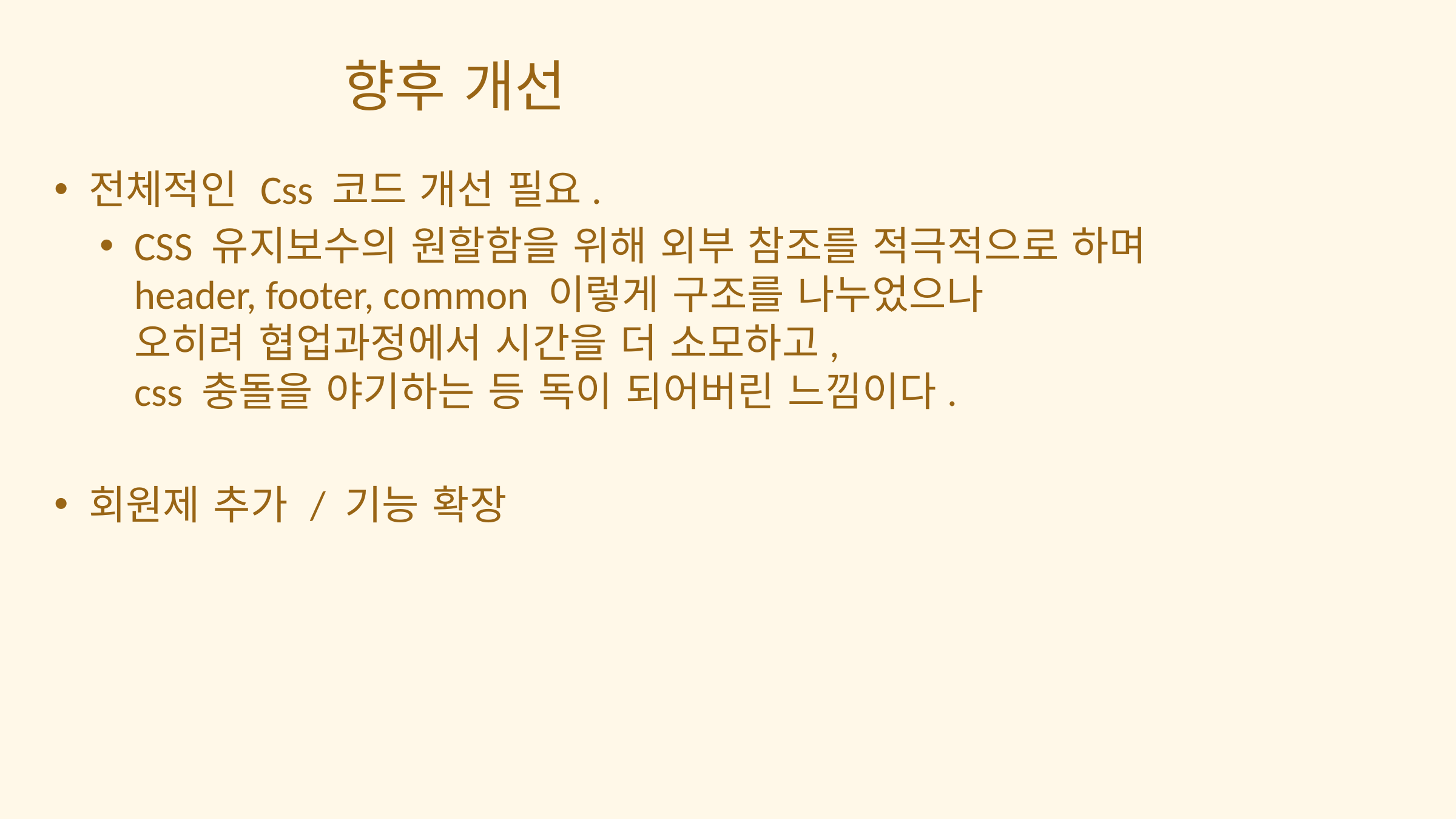

향후 개선
전체적인 Css 코드 개선 필요.
CSS 유지보수의 원할함을 위해 외부 참조를 적극적으로 하며
header, footer, common 이렇게 구조를 나누었으나
오히려 협업과정에서 시간을 더 소모하고,
css 충돌을 야기하는 등 독이 되어버린 느낌이다.

회원제 추가 / 기능 확장